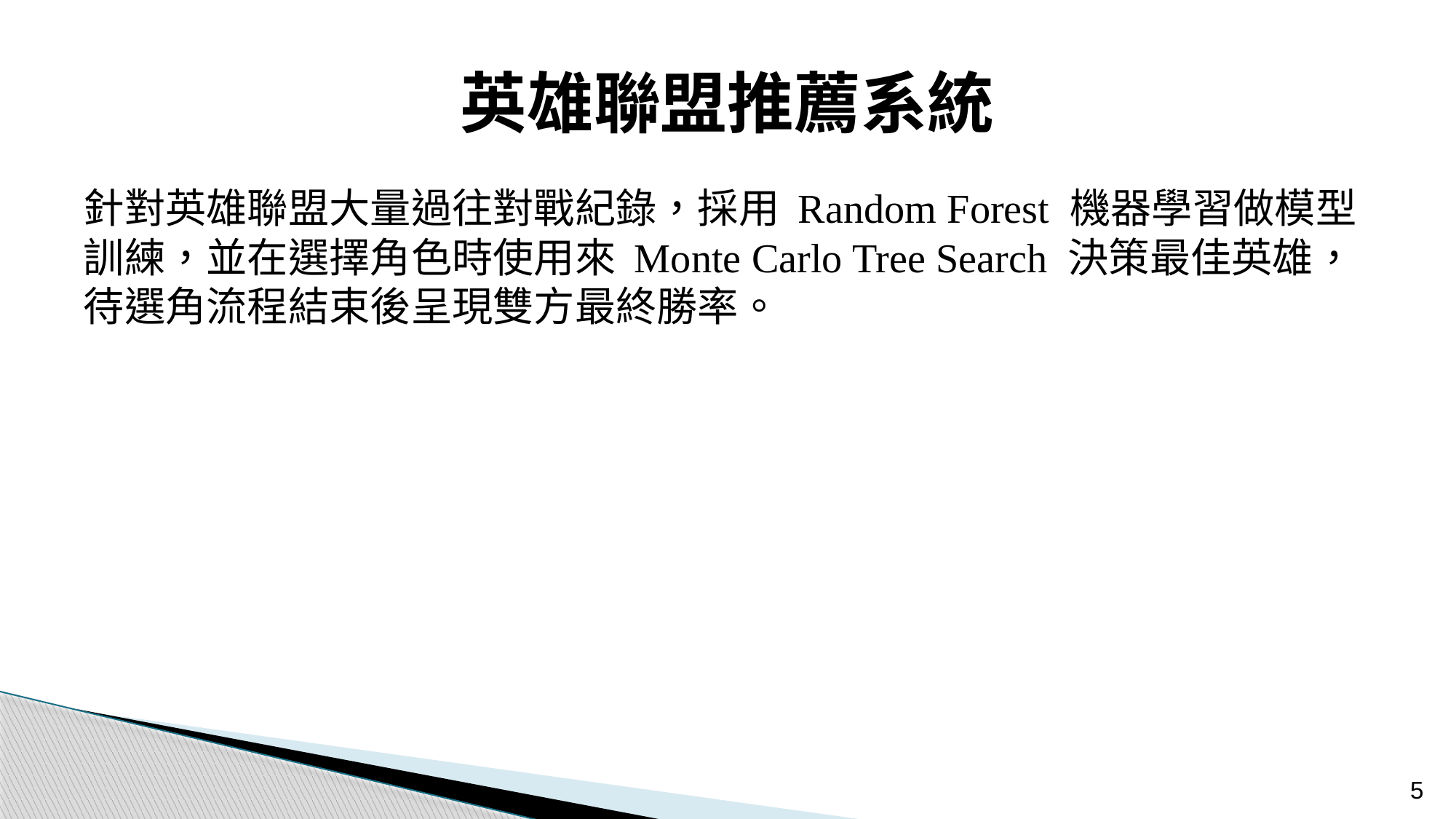

# 英雄聯盟推薦系統
針對英雄聯盟大量過往對戰紀錄，採用 Random Forest 機器學習做模型訓練，並在選擇角色時使用來 Monte Carlo Tree Search 決策最佳英雄，待選角流程結束後呈現雙方最終勝率。
5